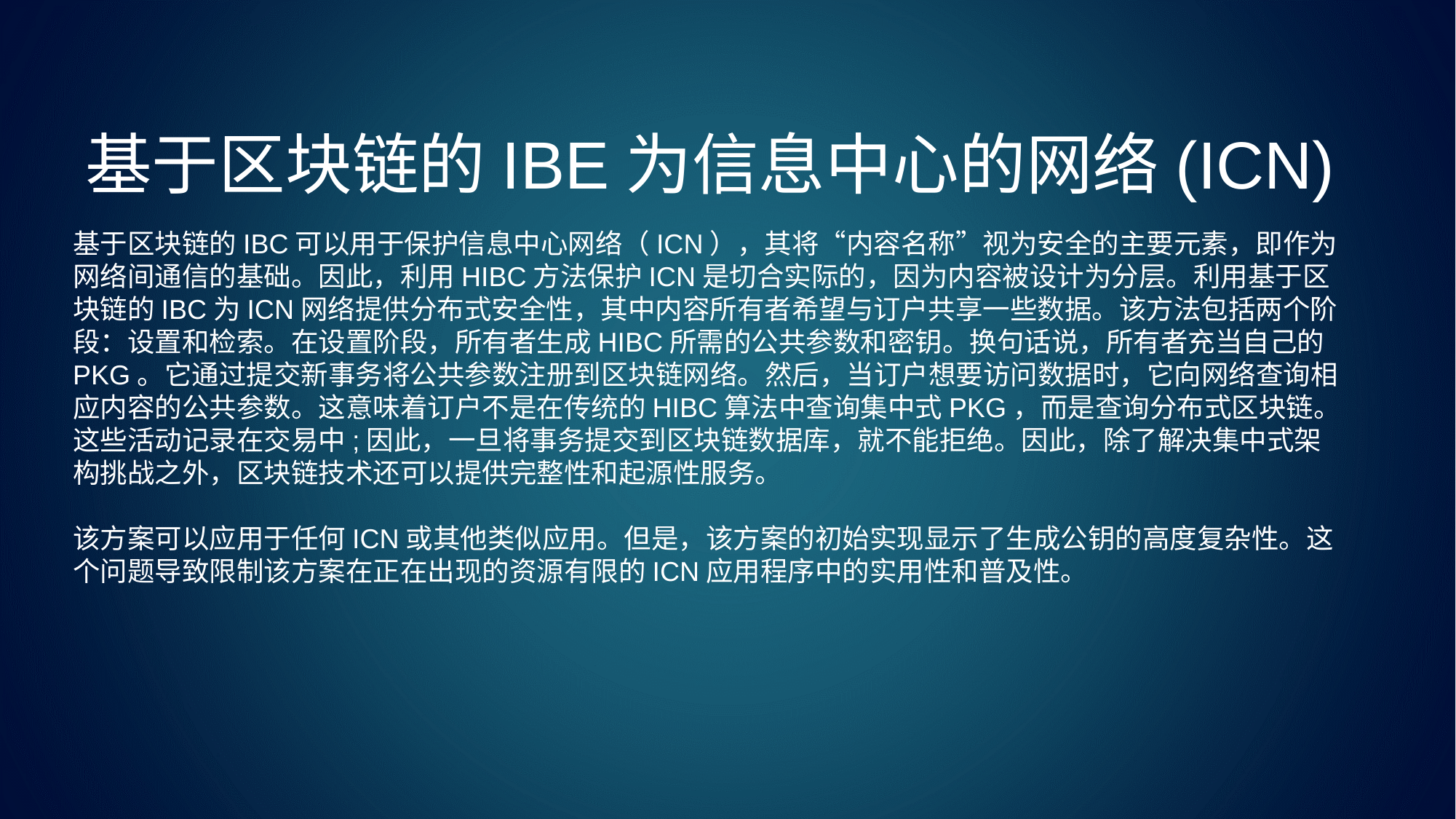

基于区块链的IBE为信息中⼼的网络(ICN)

基于区块链的IBC可以用于保护信息中心网络（ICN），其将“内容名称”视为安全的主要元素，即作为网络间通信的基础。因此，利用HIBC方法保护ICN是切合实际的，因为内容被设计为分层。利用基于区块链的IBC为ICN网络提供分布式安全性，其中内容所有者希望与订户共享一些数据。该方法包括两个阶段：设置和检索。在设置阶段，所有者生成HIBC所需的公共参数和密钥。换句话说，所有者充当自己的PKG。它通过提交新事务将公共参数注册到区块链网络。然后，当订户想要访问数据时，它向网络查询相应内容的公共参数。这意味着订户不是在传统的HIBC算法中查询集中式PKG，而是查询分布式区块链。这些活动记录在交易中;因此，一旦将事务提交到区块链数据库，就不能拒绝。因此，除了解决集中式架构挑战之外，区块链技术还可以提供完整性和起源性服务。

该方案可以应用于任何ICN或其他类似应用。但是，该方案的初始实现显示了生成公钥的高度复杂性。这个问题导致限制该方案在正在出现的资源有限的ICN应用程序中的实用性和普及性。